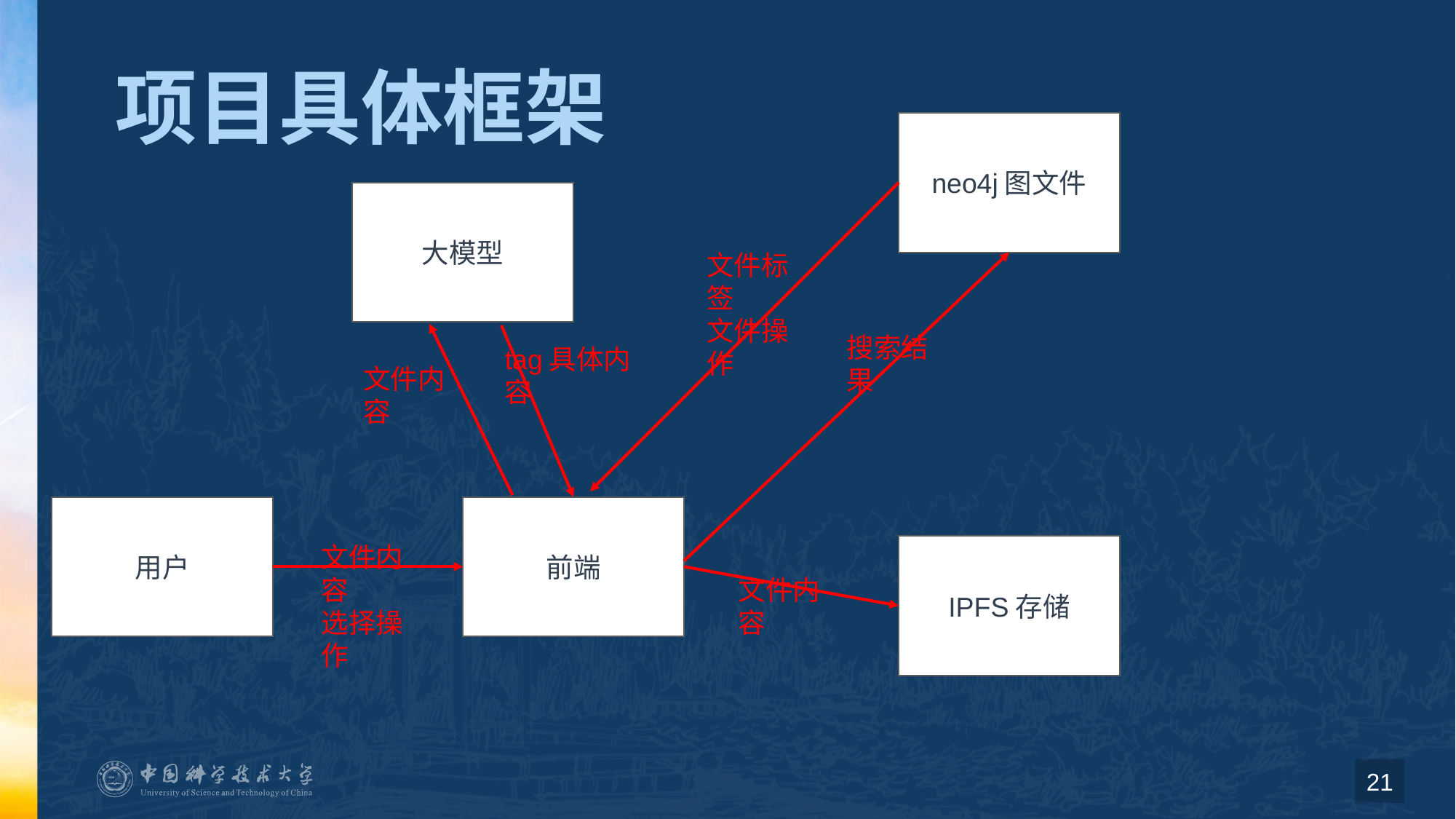

项目具体框架
neo4j图文件
大模型
文件标签
文件操作
搜索结果

tag具体内容

文件内容

用户
前端
文件内容
选择操作

IPFS存储
文件内容

21